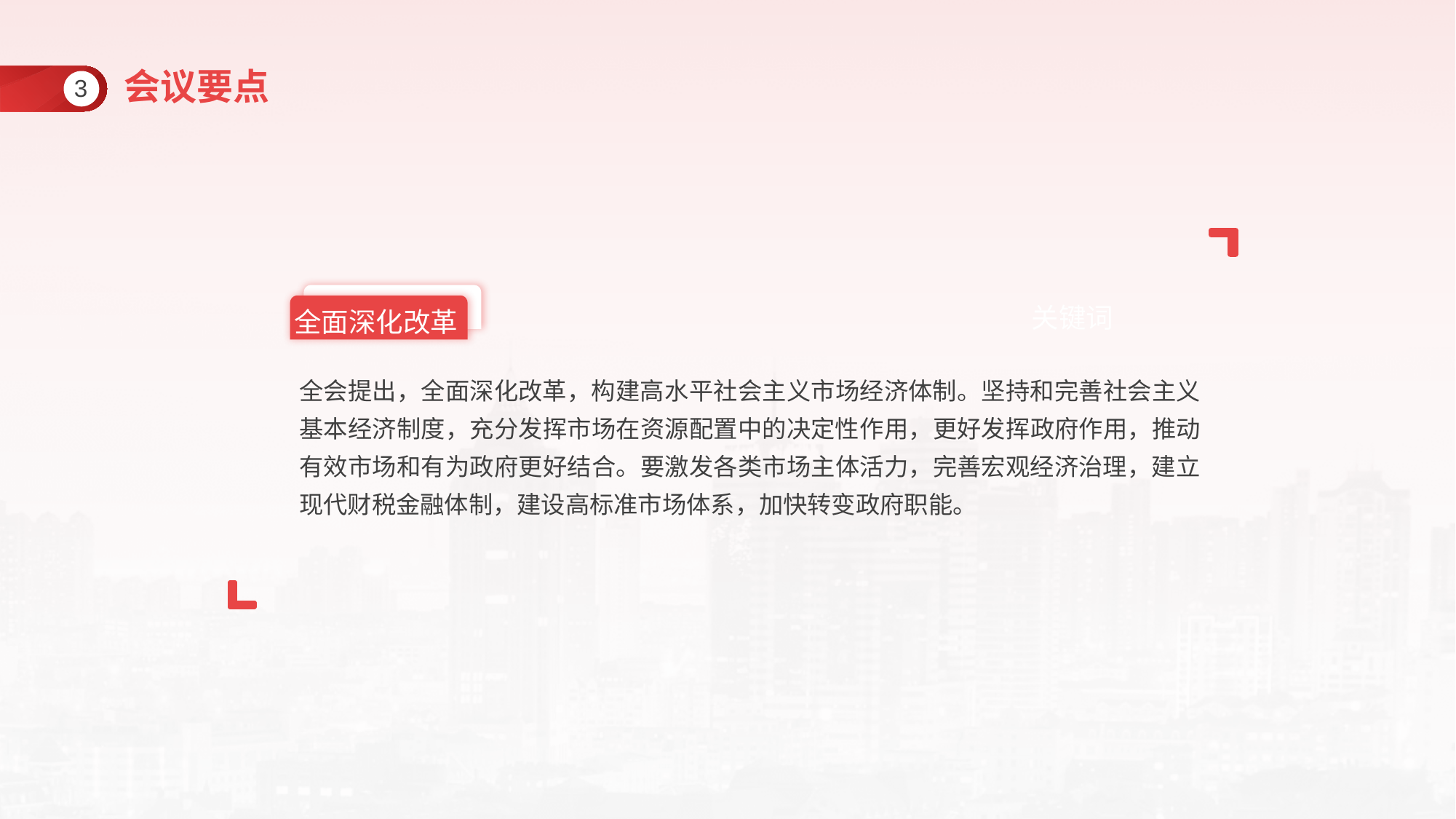

会议要点
3

关键词

全面深化改革
全会提出，全面深化改革，构建高水平社会主义市场经济体制。坚持和完善社会主义基本经济制度，充分发挥市场在资源配置中的决定性作用，更好发挥政府作用，推动有效市场和有为政府更好结合。要激发各类市场主体活力，完善宏观经济治理，建立现代财税金融体制，建设高标准市场体系，加快转变政府职能。